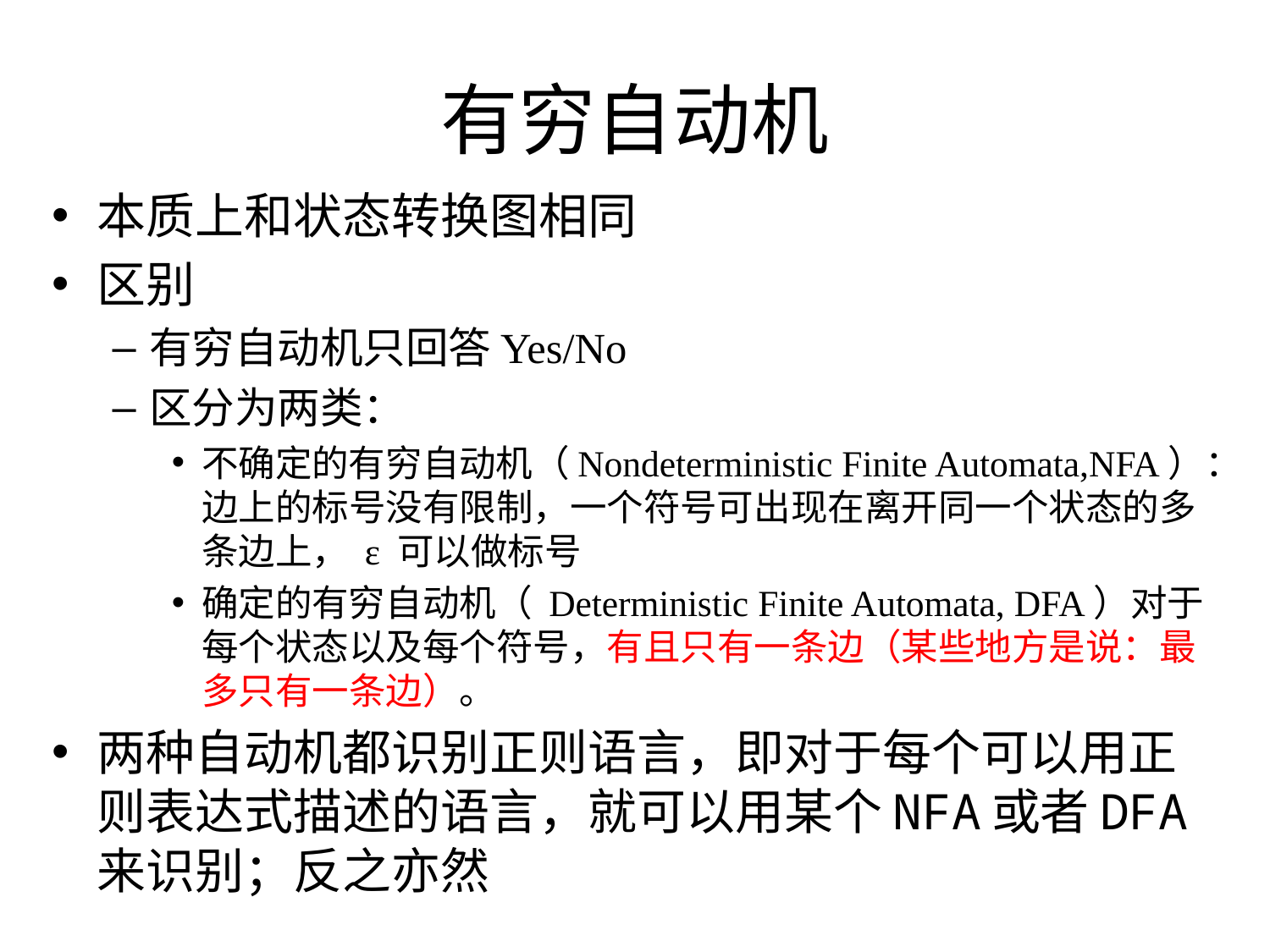

# 有穷自动机
本质上和状态转换图相同
区别
有穷自动机只回答Yes/No
区分为两类：
不确定的有穷自动机（Nondeterministic Finite Automata,NFA）：边上的标号没有限制，一个符号可出现在离开同一个状态的多条边上， ε 可以做标号
确定的有穷自动机（ Deterministic Finite Automata, DFA）对于每个状态以及每个符号，有且只有一条边（某些地方是说：最多只有一条边）。
两种自动机都识别正则语言，即对于每个可以用正则表达式描述的语言，就可以用某个NFA或者DFA来识别；反之亦然